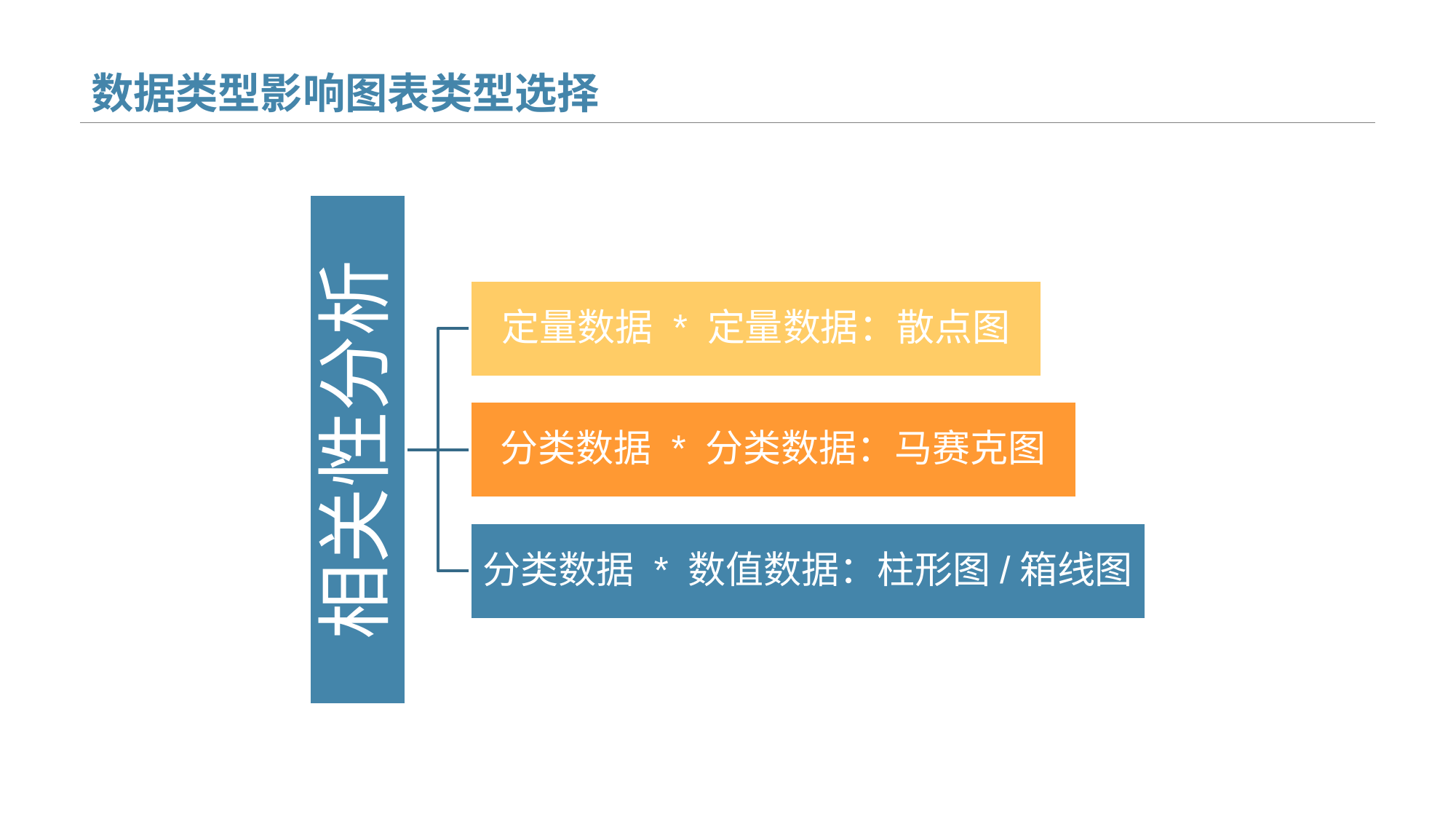

# 数据类型影响图表类型选择

相关性分析
定量数据 * 定量数据：散点图
分类数据 * 分类数据：马赛克图
分类数据 * 数值数据：柱形图/箱线图